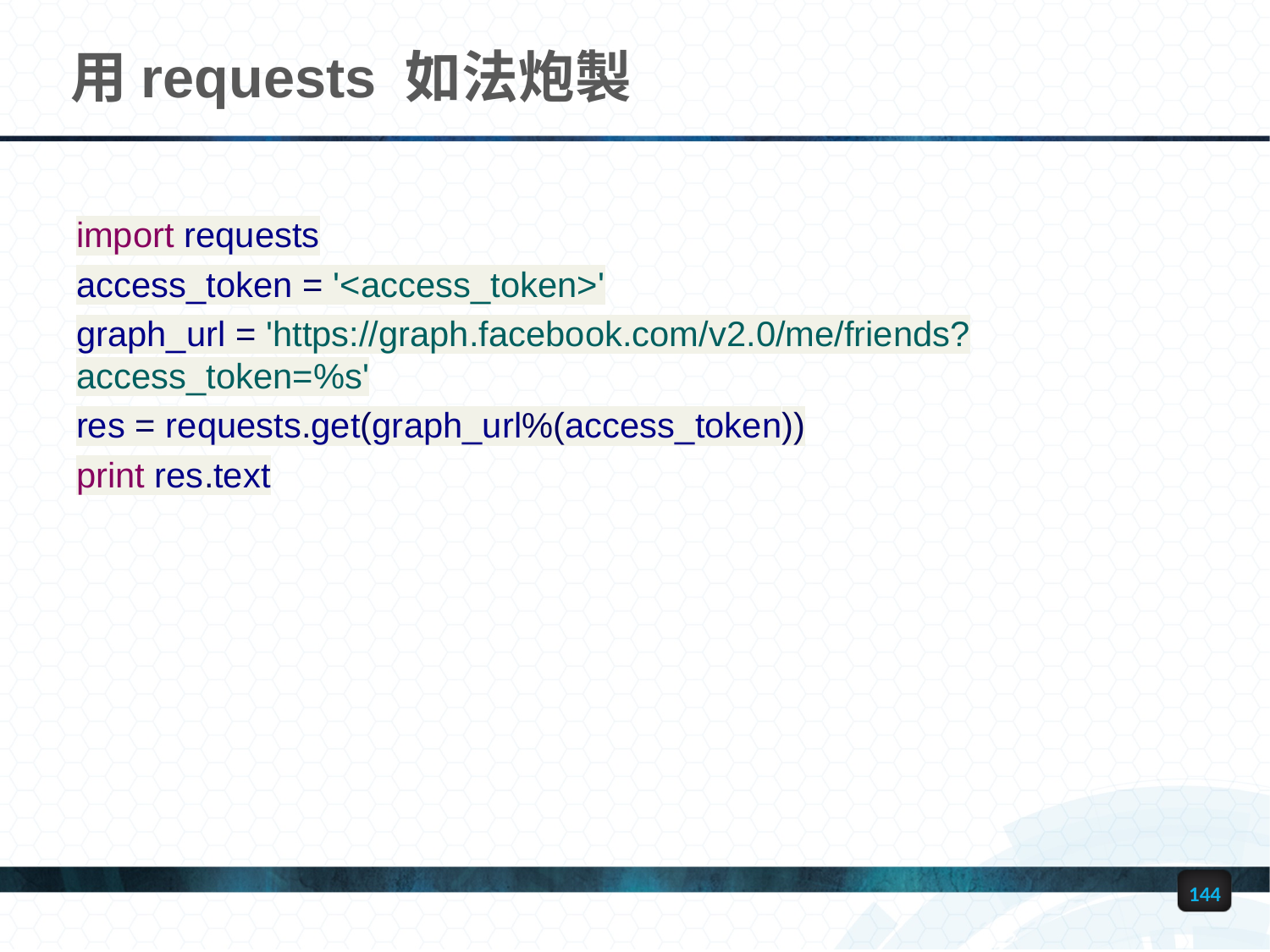

# 用requests 如法炮製
import requests
access_token = '<access_token>'
graph_url = 'https://graph.facebook.com/v2.0/me/friends?access_token=%s'
res = requests.get(graph_url%(access_token))
print res.text
144